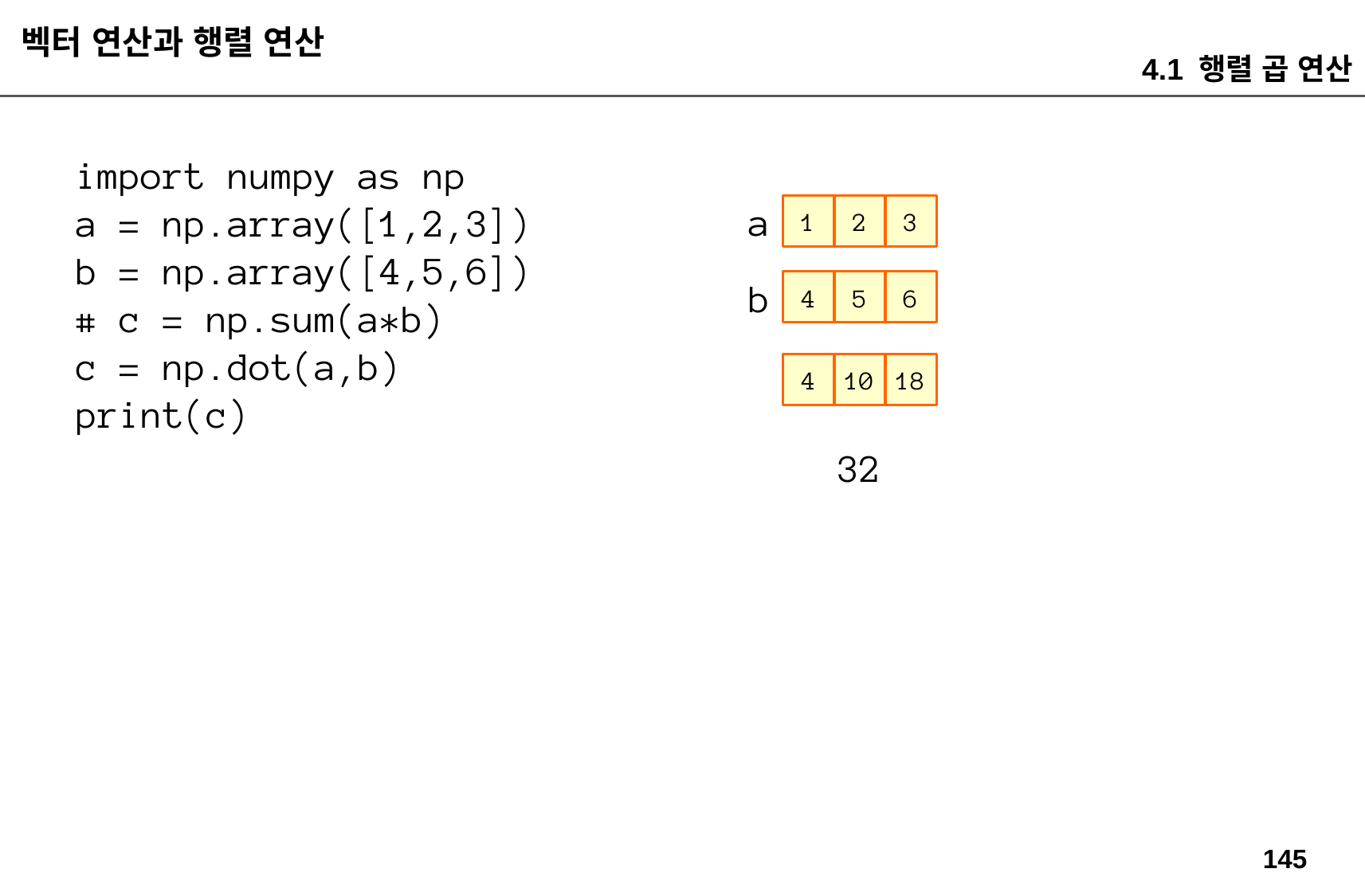

벡터 연산과 행렬 연산
4.1 행렬 곱 연산
import numpy as np
a = np.array([1,2,3])
b = np.array([4,5,6])
# c = np.sum(a*b)
c = np.dot(a,b)
print(c)
a
1
2
3
b
4
5
6
4
10
18
32